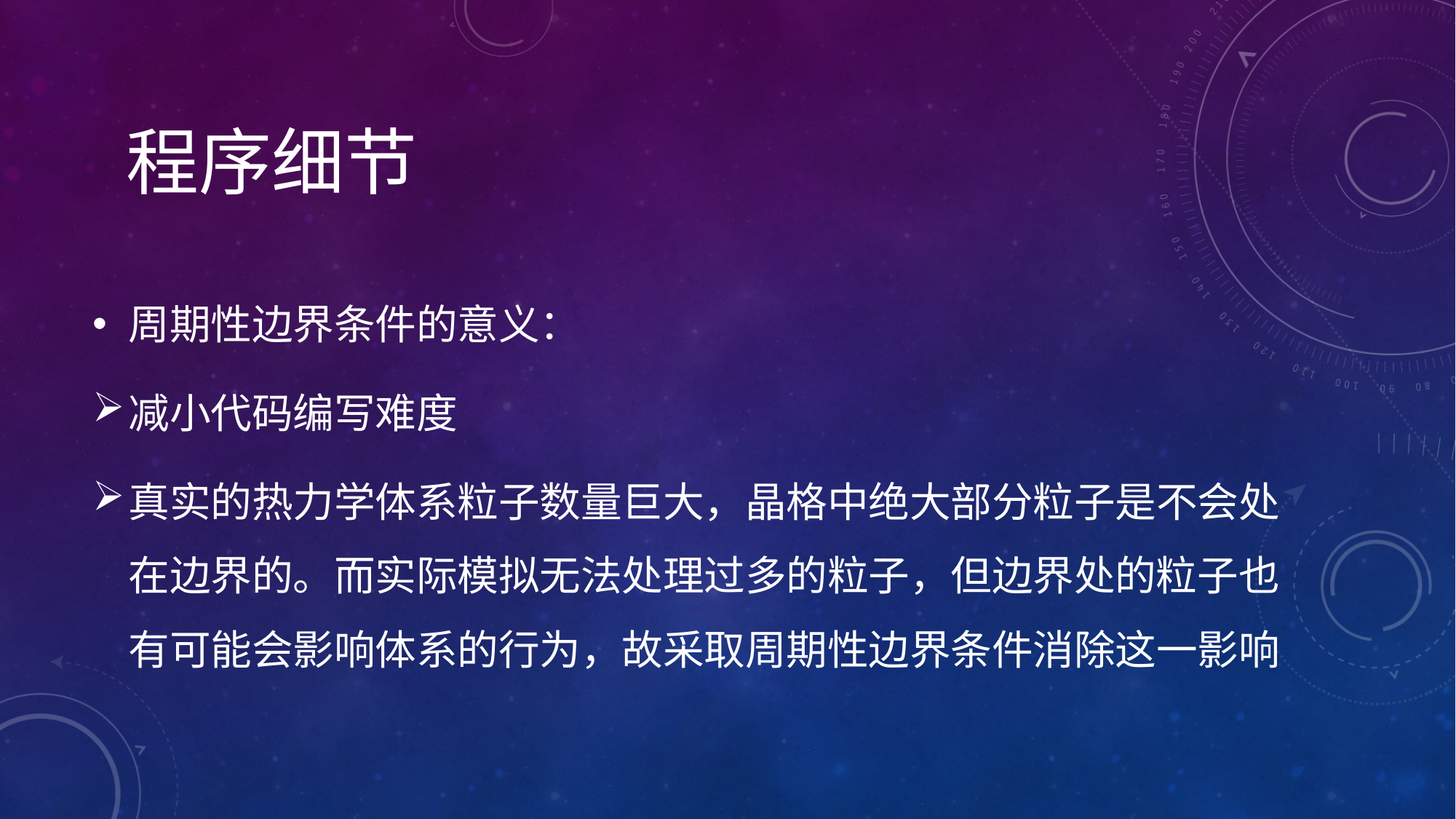

# 程序细节
周期性边界条件的意义：
减小代码编写难度
真实的热力学体系粒子数量巨大，晶格中绝大部分粒子是不会处在边界的。而实际模拟无法处理过多的粒子，但边界处的粒子也有可能会影响体系的行为，故采取周期性边界条件消除这一影响